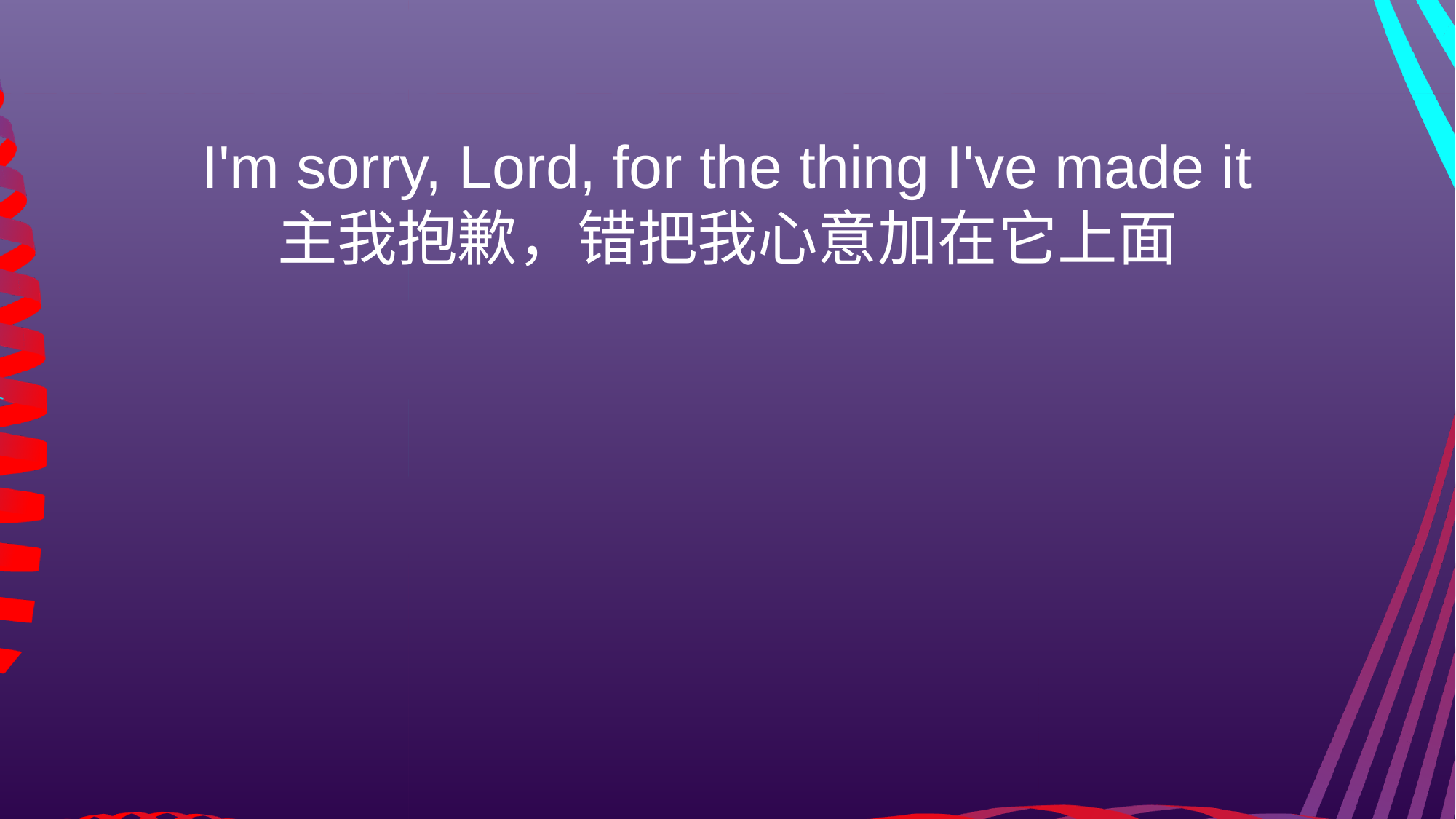

I'm sorry, Lord, for the thing I've made it
主我抱歉，错把我心意加在它上面